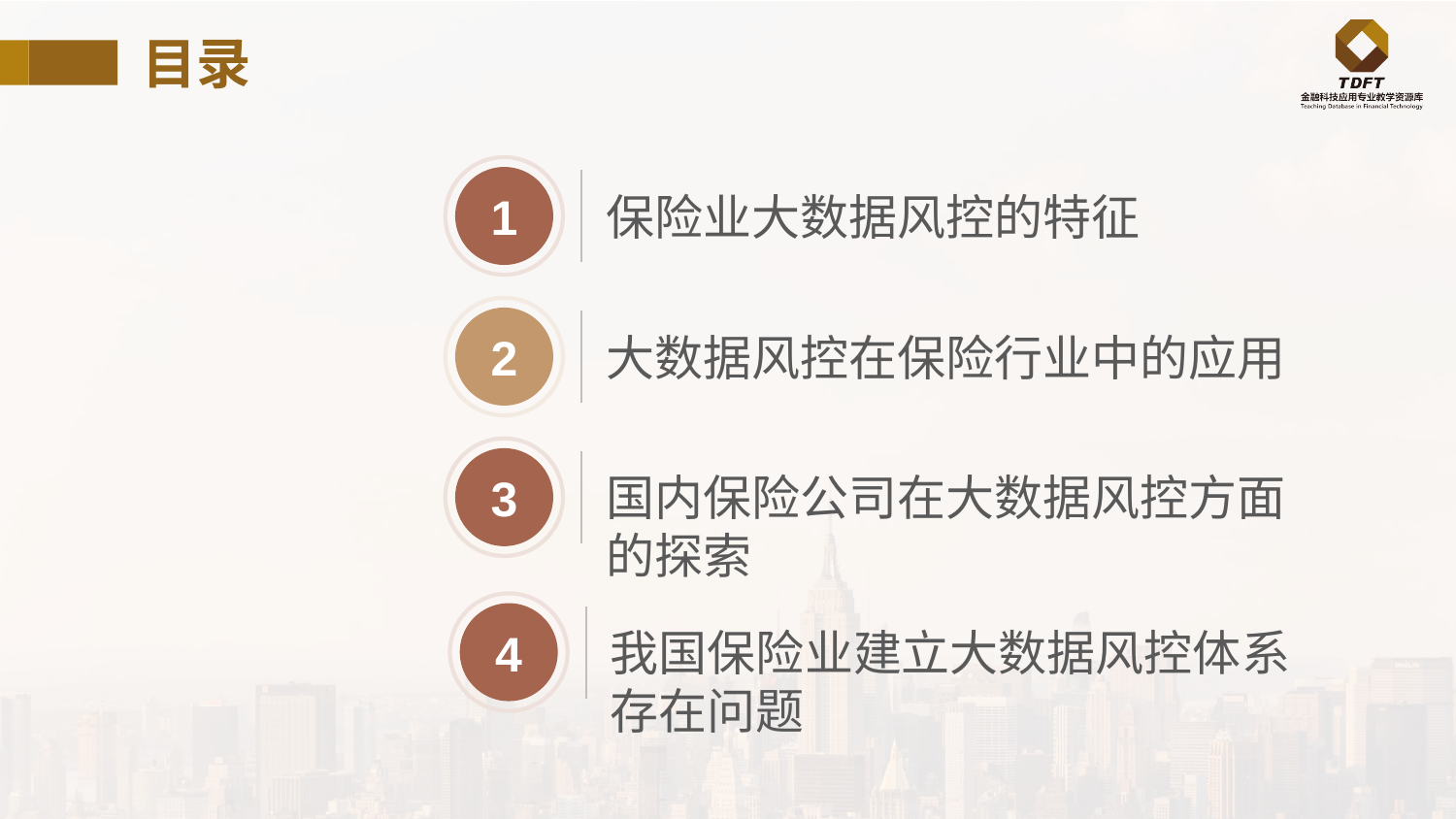

目录

1
保险业大数据风控的特征

2
大数据风控在保险行业中的应用

3
国内保险公司在大数据风控方面的探索

4
我国保险业建立大数据风控体系存在问题